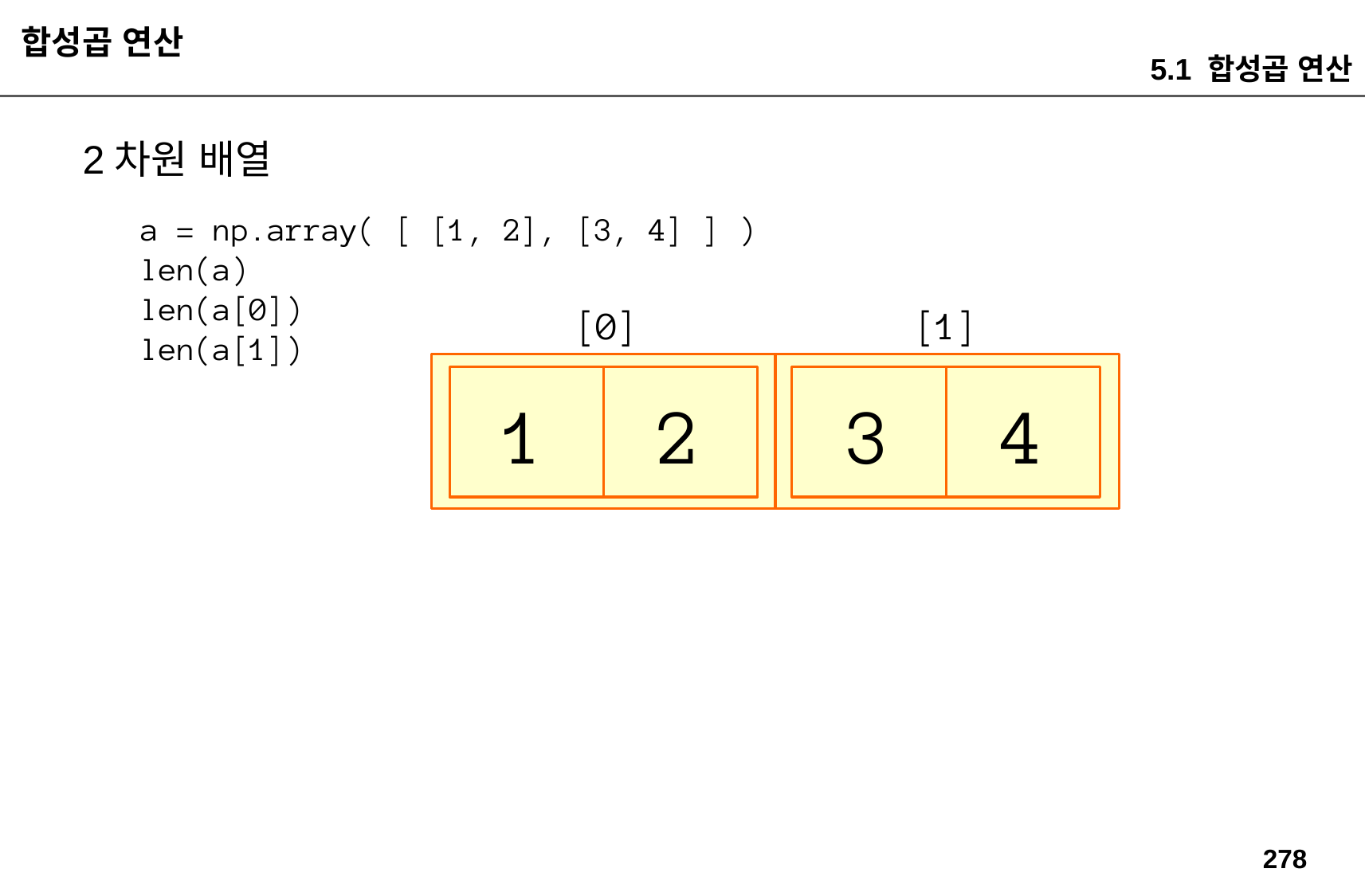

합성곱 연산
5.1 합성곱 연산
2차원 배열

a = np.array( [ [1, 2], [3, 4] ] )
len(a)
len(a[0])
len(a[1])
[1]
[0]

1
2
3
4